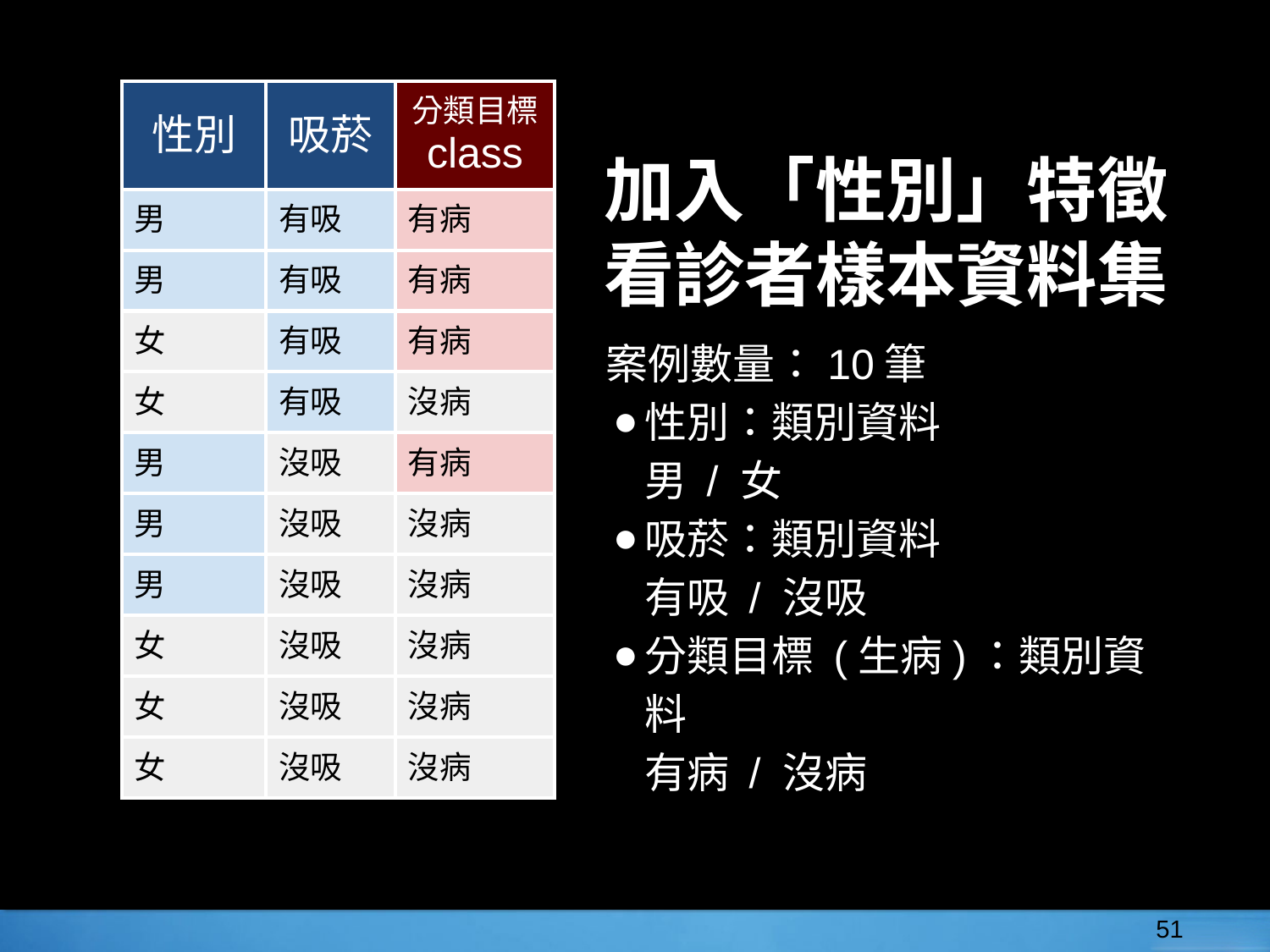

| 性別 | 吸菸 | 分類目標 class |
| --- | --- | --- |
| 男 | 有吸 | 有病 |
| 男 | 有吸 | 有病 |
| 女 | 有吸 | 有病 |
| 女 | 有吸 | 沒病 |
| 男 | 沒吸 | 有病 |
| 男 | 沒吸 | 沒病 |
| 男 | 沒吸 | 沒病 |
| 女 | 沒吸 | 沒病 |
| 女 | 沒吸 | 沒病 |
| 女 | 沒吸 | 沒病 |
# 加入「性別」特徵
看診者樣本資料集
案例數量：10筆
性別：類別資料
男 / 女
吸菸：類別資料
有吸 / 沒吸
分類目標 (生病)：類別資料
有病 / 沒病
51